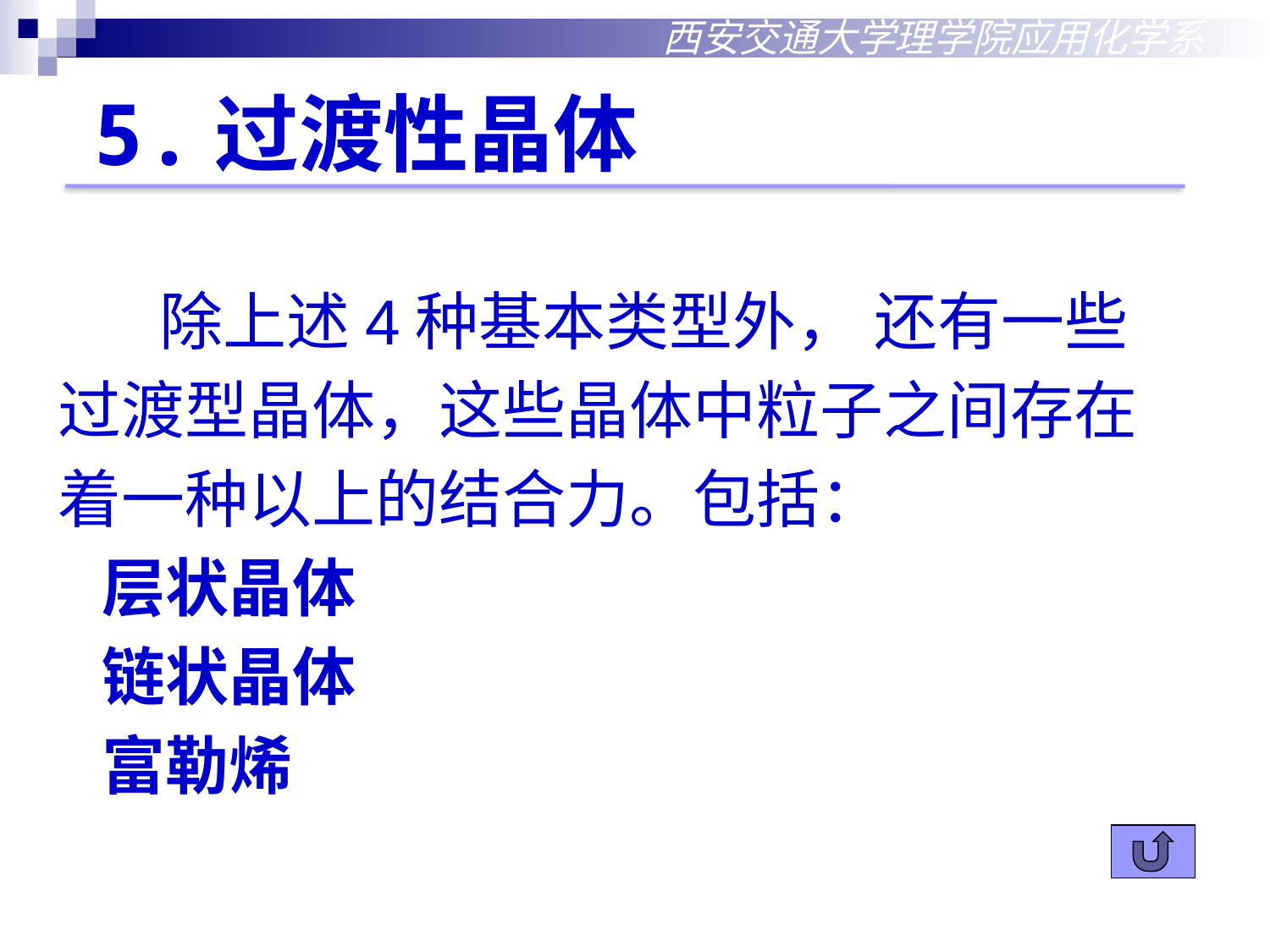

西安交通大学理学院应用化学系
5.过渡性晶体

      除上述4种基本类型外， 还有一些
过渡型晶体，这些晶体中粒子之间存在
着一种以上的结合力。包括：
  层状晶体
  链状晶体
  富勒烯